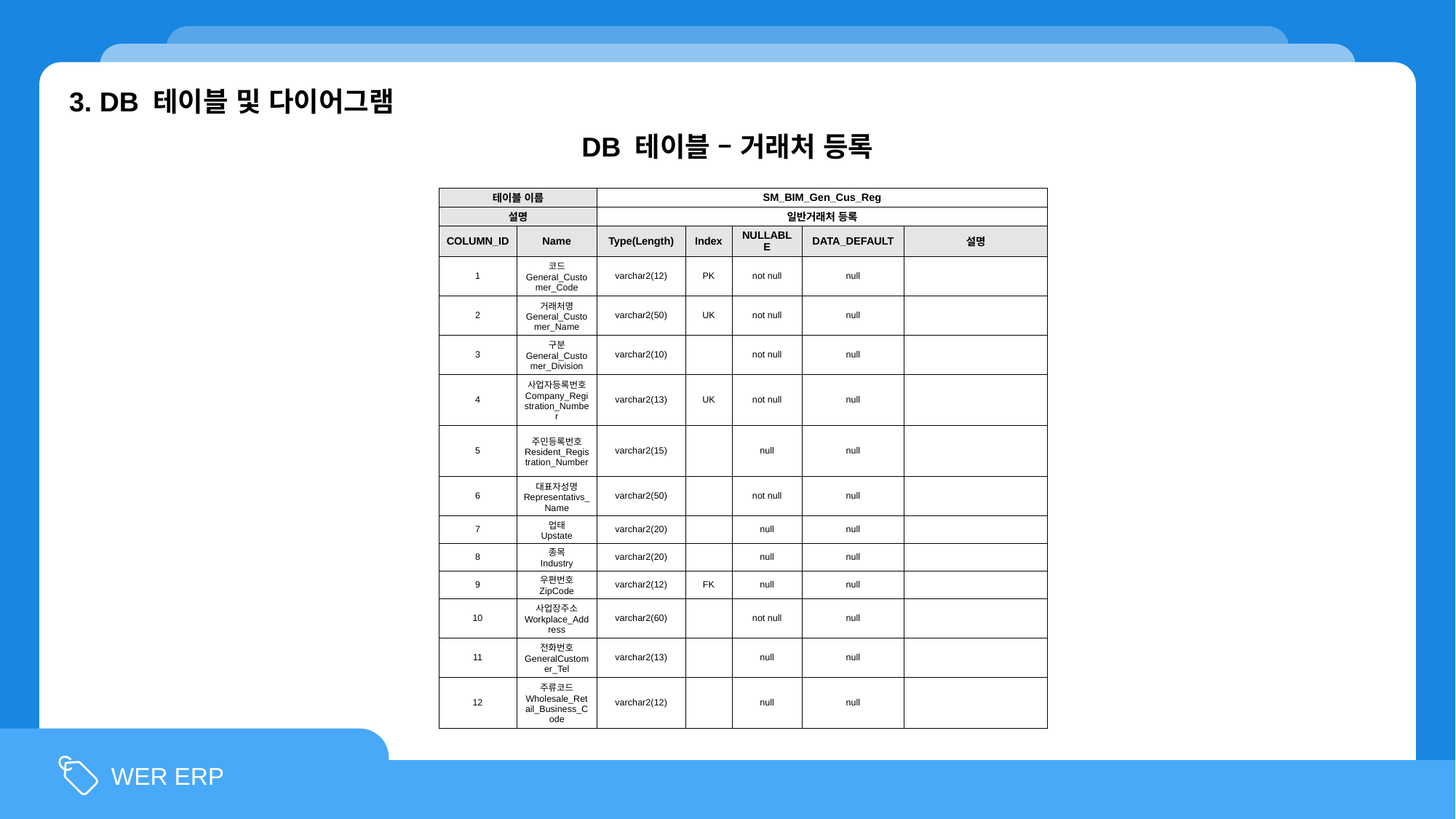

3. DB 테이블 및 다이어그램
DB 테이블 – 거래처 등록
| 테이블 이름 |  | SM\_BIM\_Gen\_Cus\_Reg |  |  |  |  |
| --- | --- | --- | --- | --- | --- | --- |
| 설명 |  | 일반거래처 등록 |  |  |  |  |
| COLUMN\_ID | Name | Type(Length) | Index | NULLABLE | DATA\_DEFAULT | 설명 |
| 1 | 코드 General\_Customer\_Code | varchar2(12) | PK | not null | null |  |
| 2 | 거래처명 General\_Customer\_Name | varchar2(50) | UK | not null | null |  |
| 3 | 구분 General\_Customer\_Division | varchar2(10) |  | not null | null |  |
| 4 | 사업자등록번호 Company\_Registration\_Number | varchar2(13) | UK | not null | null |  |
| 5 | 주민등록번호 Resident\_Registration\_Number | varchar2(15) |  | null | null |  |
| 6 | 대표자성명 Representativs\_Name | varchar2(50) |  | not null | null |  |
| 7 | 업태 Upstate | varchar2(20) |  | null | null |  |
| 8 | 종목 Industry | varchar2(20) |  | null | null |  |
| 9 | 우편번호 ZipCode | varchar2(12) | FK | null | null |  |
| 10 | 사업장주소 Workplace\_Address | varchar2(60) |  | not null | null |  |
| 11 | 전화번호 GeneralCustomer\_Tel | varchar2(13) |  | null | null |  |
| 12 | 주류코드 Wholesale\_Retail\_Business\_Code | varchar2(12) |  | null | null |  |

WER ERP